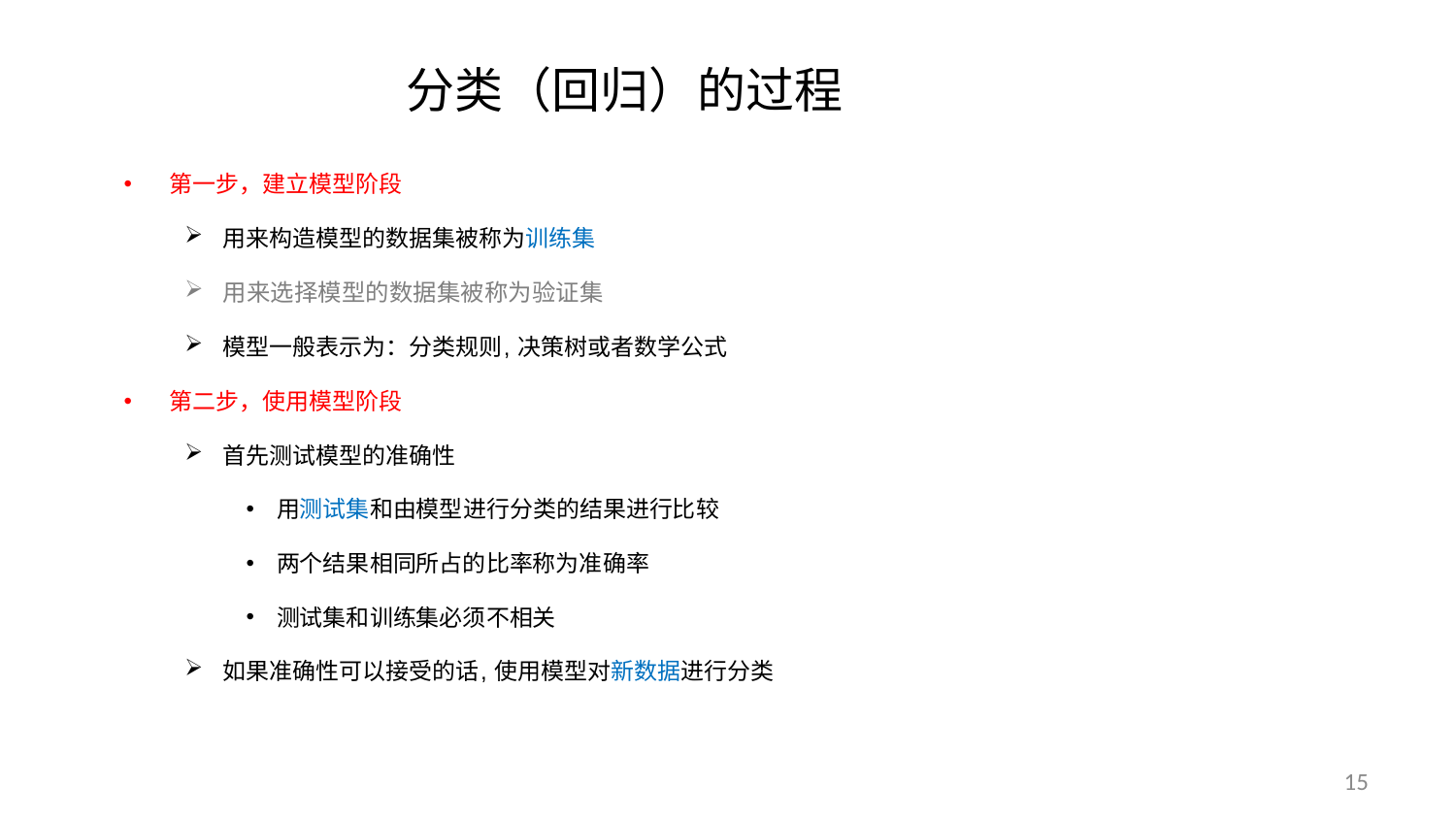

# 分类（回归）的过程
第一步，建立模型阶段
用来构造模型的数据集被称为训练集
用来选择模型的数据集被称为验证集
模型一般表示为：分类规则, 决策树或者数学公式
第二步，使用模型阶段
首先测试模型的准确性
用测试集和由模型进行分类的结果进行比较
两个结果相同所占的比率称为准确率
测试集和训练集必须不相关
如果准确性可以接受的话, 使用模型对新数据进行分类

15